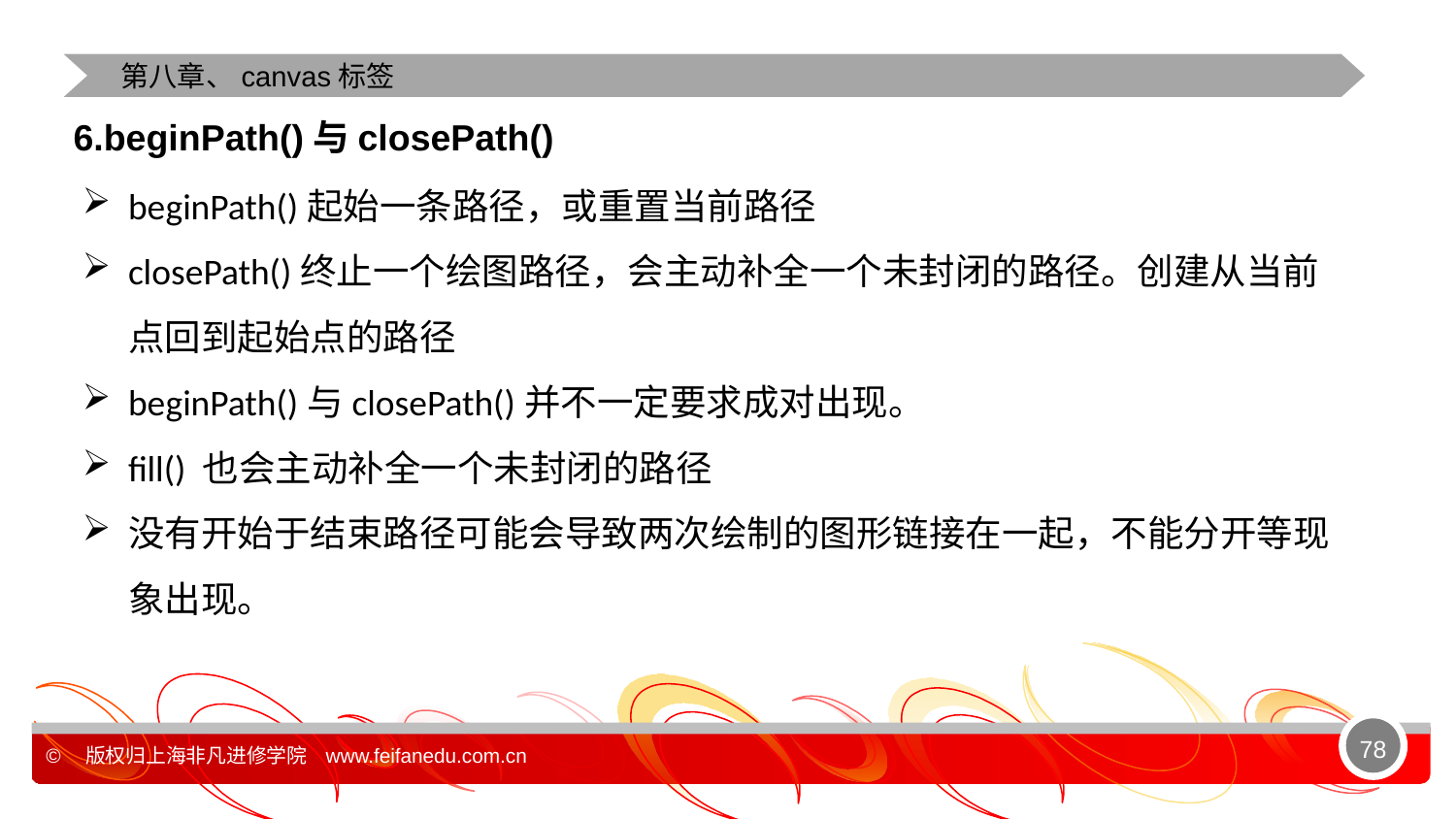

第八章、canvas标签

6.beginPath()与closePath()
beginPath()起始一条路径，或重置当前路径
closePath()终止一个绘图路径，会主动补全一个未封闭的路径。创建从当前点回到起始点的路径
beginPath()与closePath()并不一定要求成对出现。
fill() 也会主动补全一个未封闭的路径
没有开始于结束路径可能会导致两次绘制的图形链接在一起，不能分开等现象出现。
78